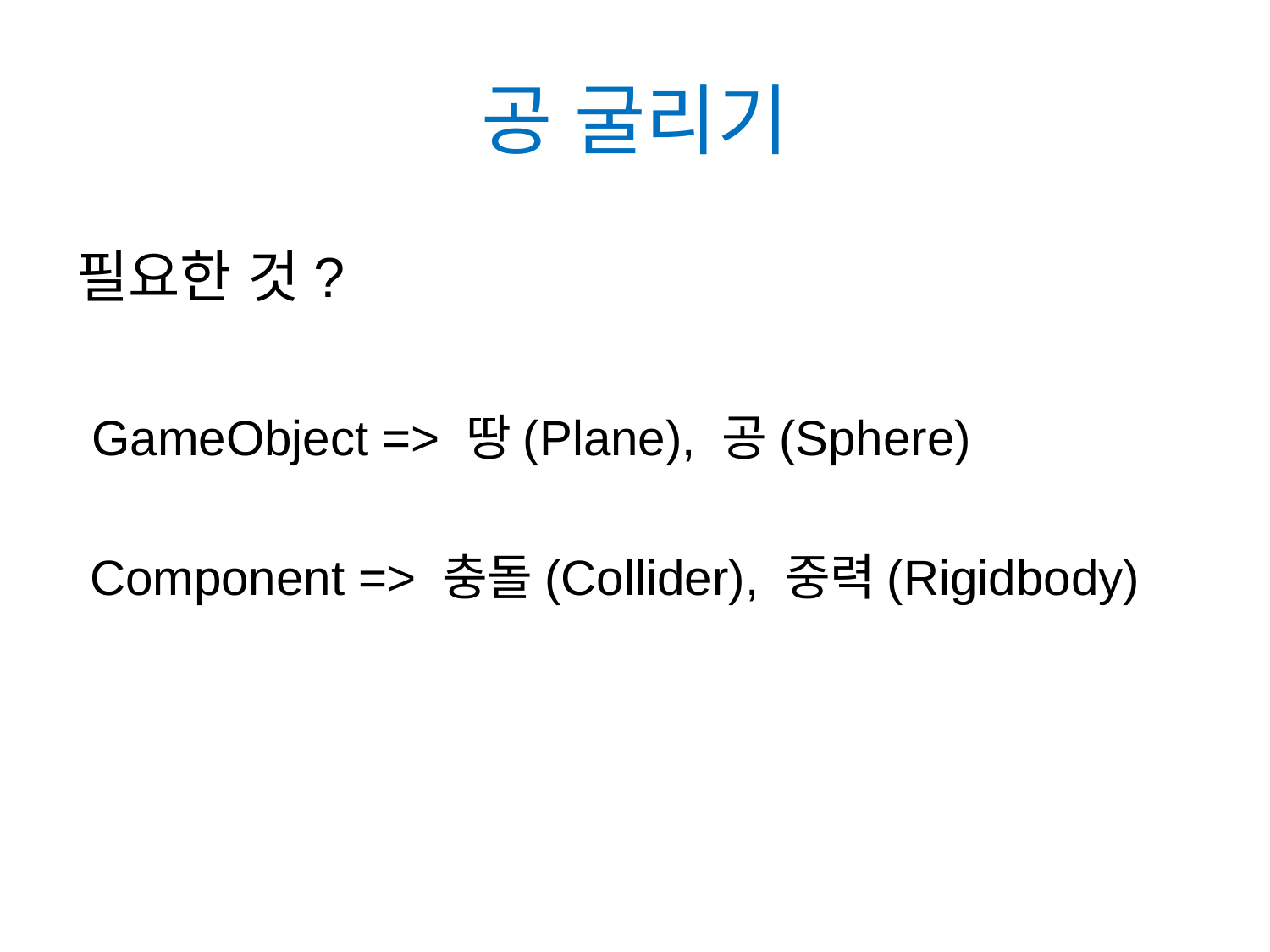

# 공 굴리기

필요한 것?

 GameObject => 땅(Plane), 공(Sphere)

 Component => 충돌(Collider), 중력(Rigidbody)